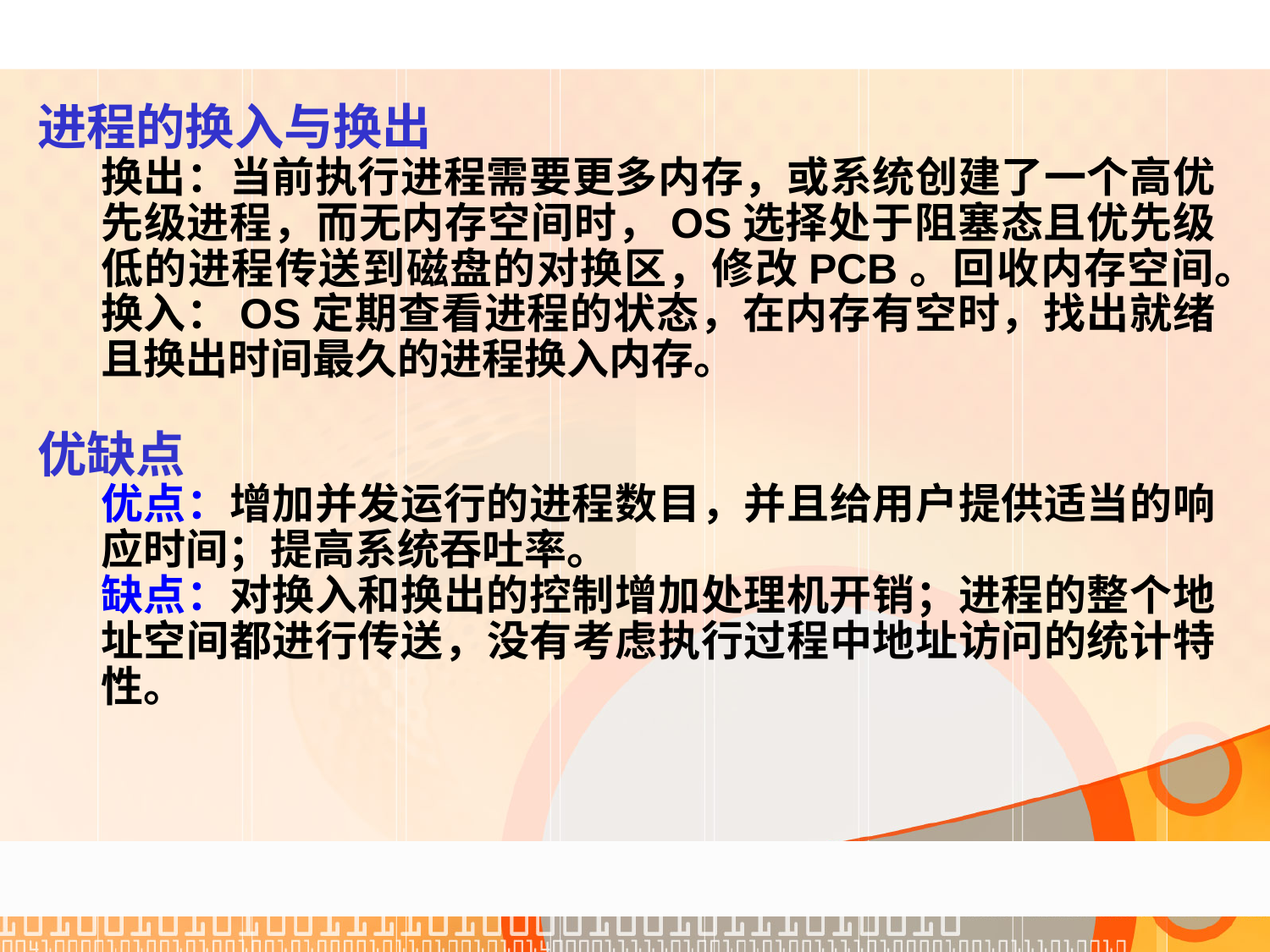

进程的换入与换出
换出：当前执行进程需要更多内存，或系统创建了一个高优先级进程，而无内存空间时，OS选择处于阻塞态且优先级低的进程传送到磁盘的对换区，修改PCB。回收内存空间。
换入：OS定期查看进程的状态，在内存有空时，找出就绪且换出时间最久的进程换入内存。

优缺点
优点：增加并发运行的进程数目，并且给用户提供适当的响应时间；提高系统吞吐率。
缺点：对换入和换出的控制增加处理机开销；进程的整个地址空间都进行传送，没有考虑执行过程中地址访问的统计特性。